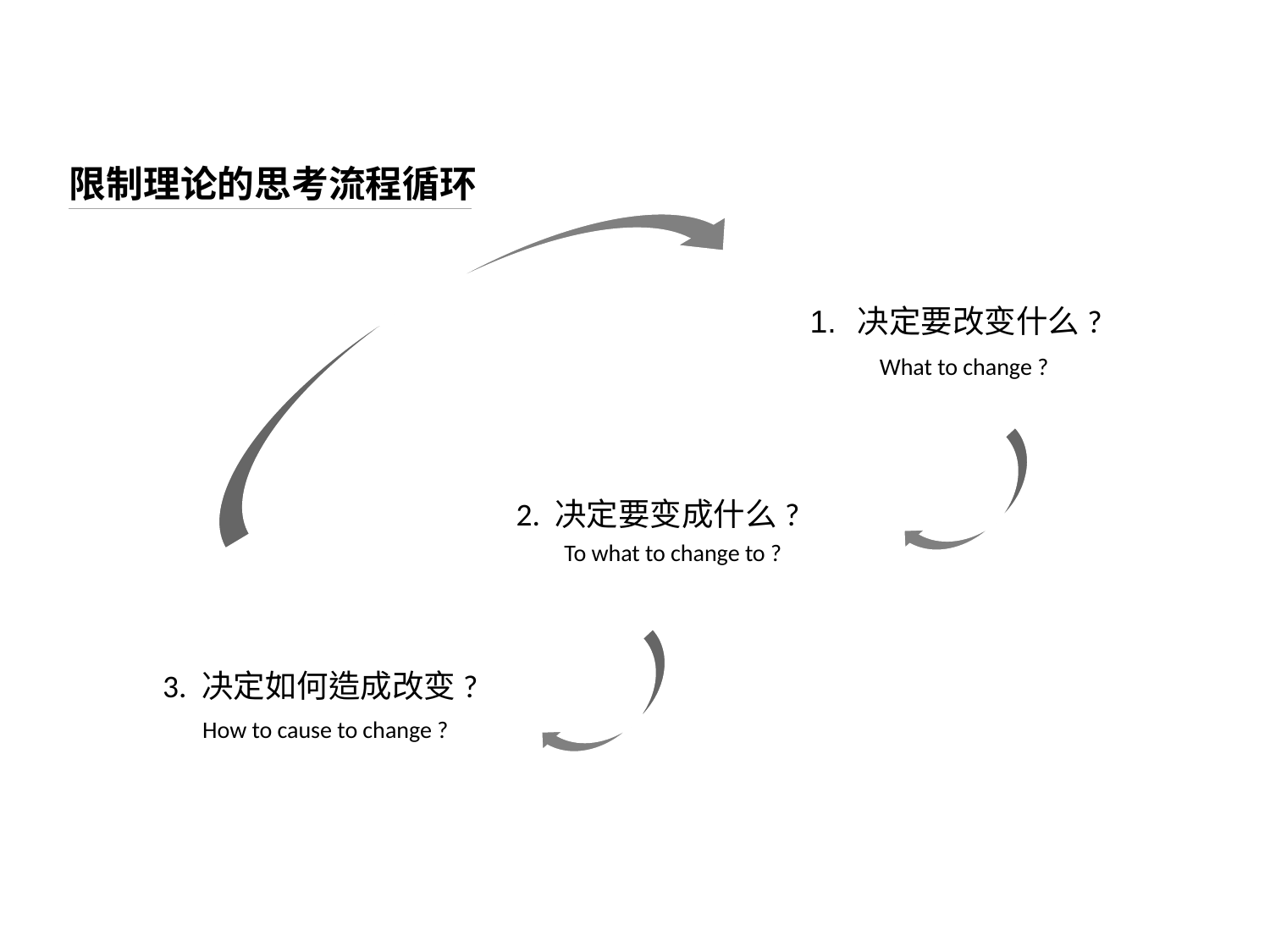

限制理论的思考流程循环

决定要改变什么?
What to change ?

2. 决定要变成什么?
To what to change to ?

3. 决定如何造成改变?
How to cause to change ?